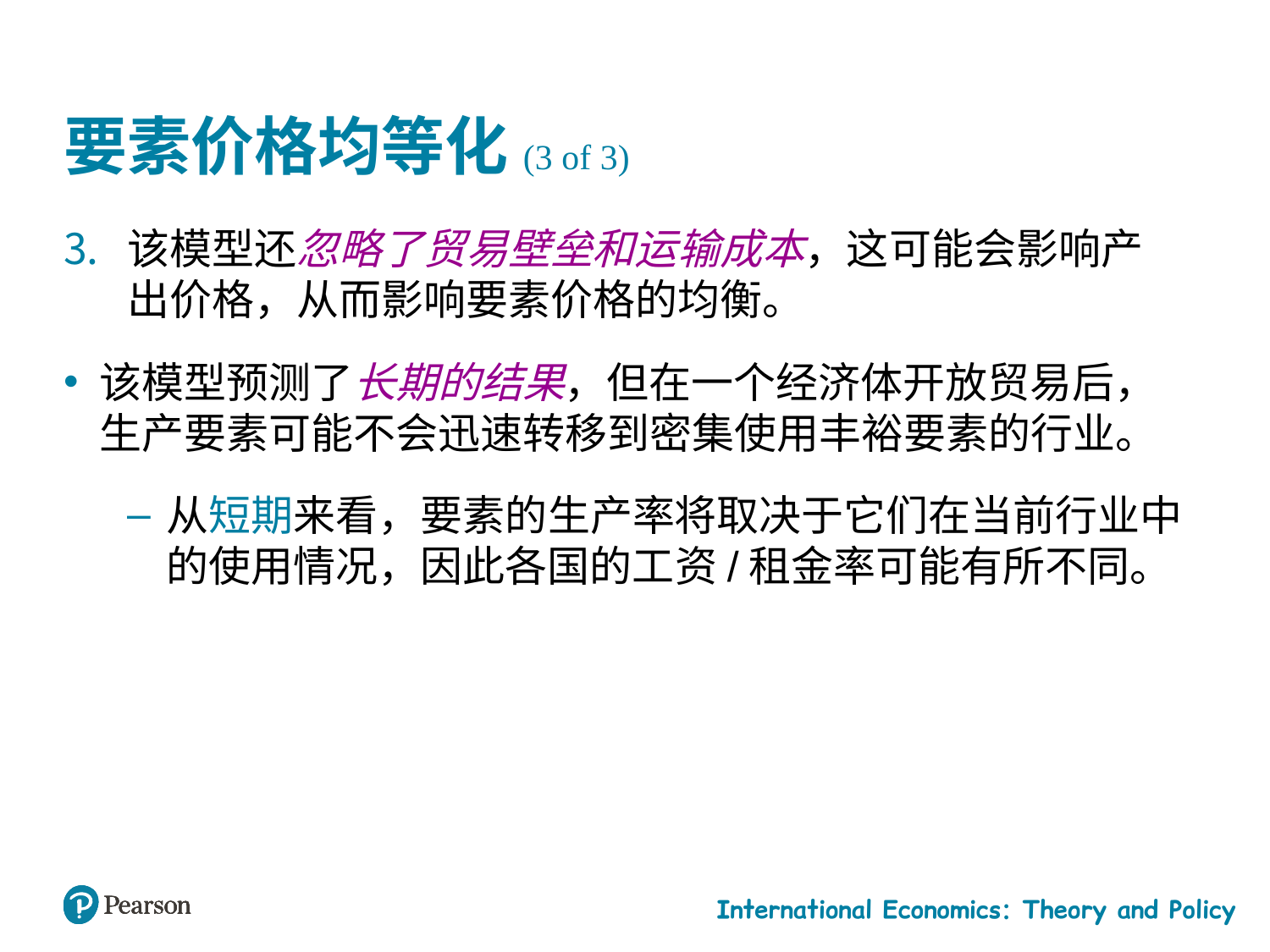

# 要素价格均等化(3 of 3)
该模型还忽略了贸易壁垒和运输成本，这可能会影响产出价格，从而影响要素价格的均衡。
该模型预测了长期的结果，但在一个经济体开放贸易后，生产要素可能不会迅速转移到密集使用丰裕要素的行业。
从短期来看，要素的生产率将取决于它们在当前行业中的使用情况，因此各国的工资/租金率可能有所不同。